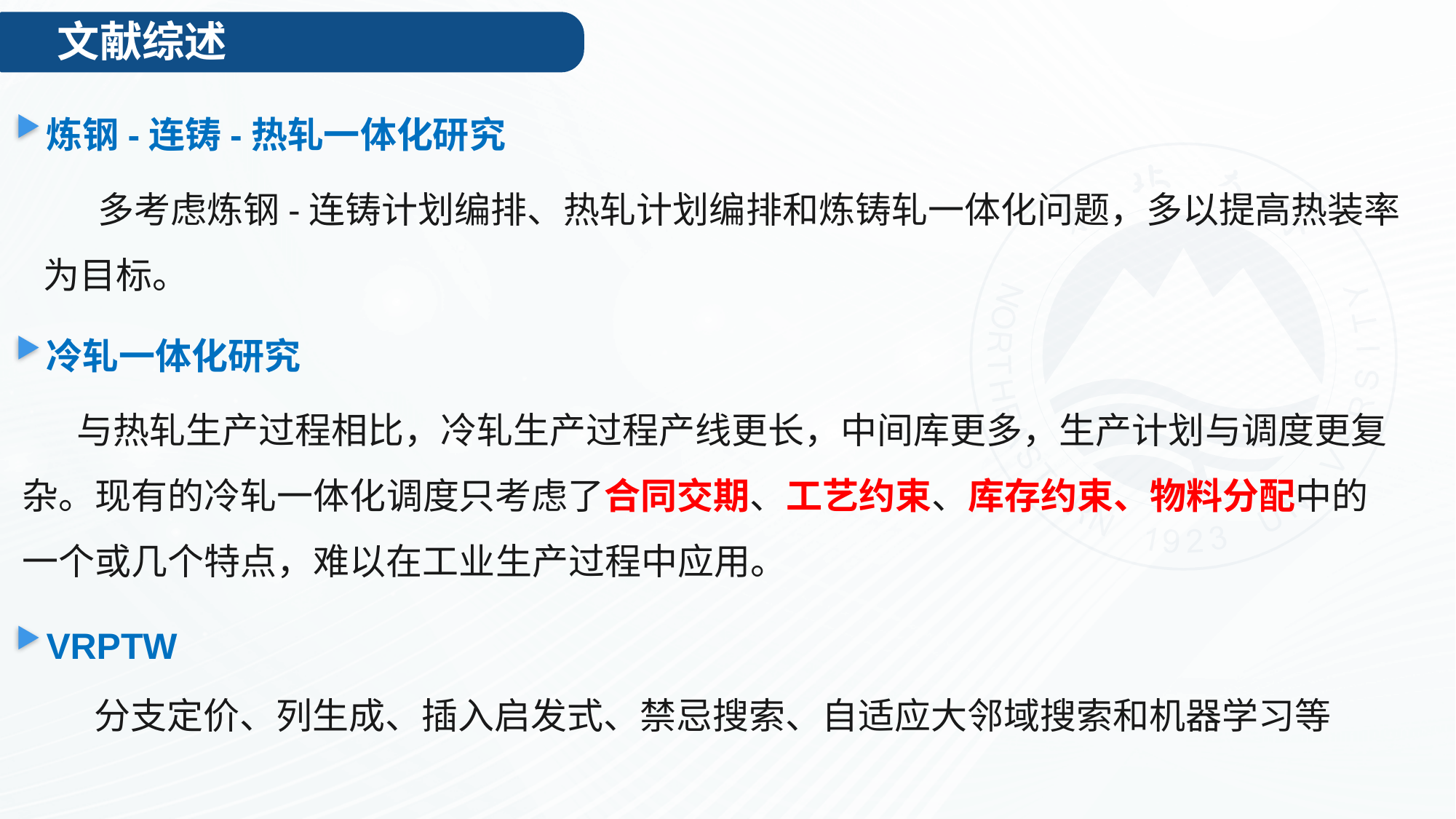

文献综述
炼钢-连铸-热轧一体化研究

多考虑炼钢-连铸计划编排、热轧计划编排和炼铸轧一体化问题，多以提高热装率为目标。
冷轧一体化研究

与热轧生产过程相比，冷轧生产过程产线更长，中间库更多，生产计划与调度更复杂。现有的冷轧一体化调度只考虑了合同交期、工艺约束、库存约束、物料分配中的一个或几个特点，难以在工业生产过程中应用。
VRPTW

分支定价、列生成、插入启发式、禁忌搜索、自适应大邻域搜索和机器学习等